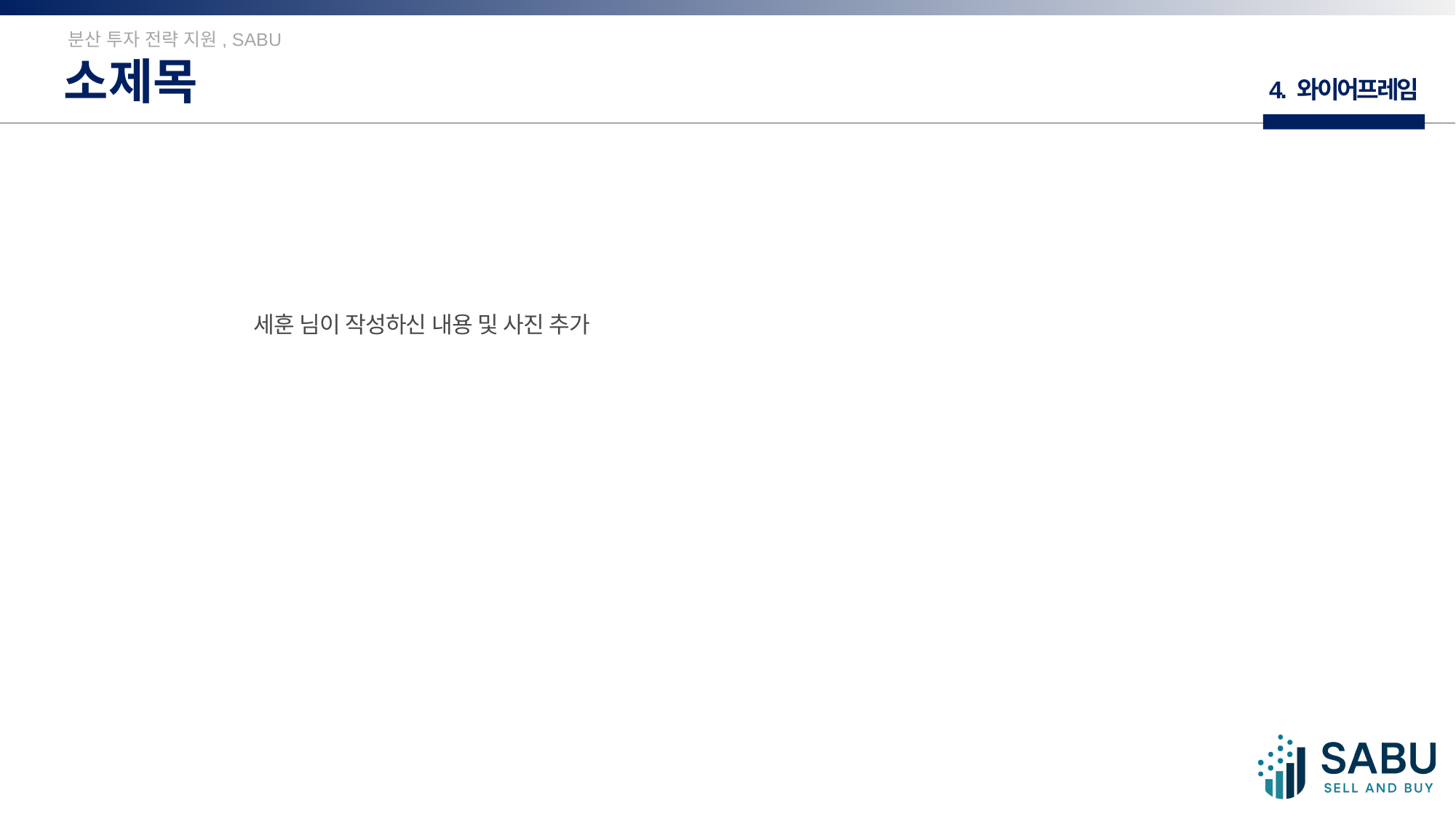

분산 투자 전략 지원, SABU
소제목
4. 와이어프레임

세훈 님이 작성하신 내용 및 사진 추가